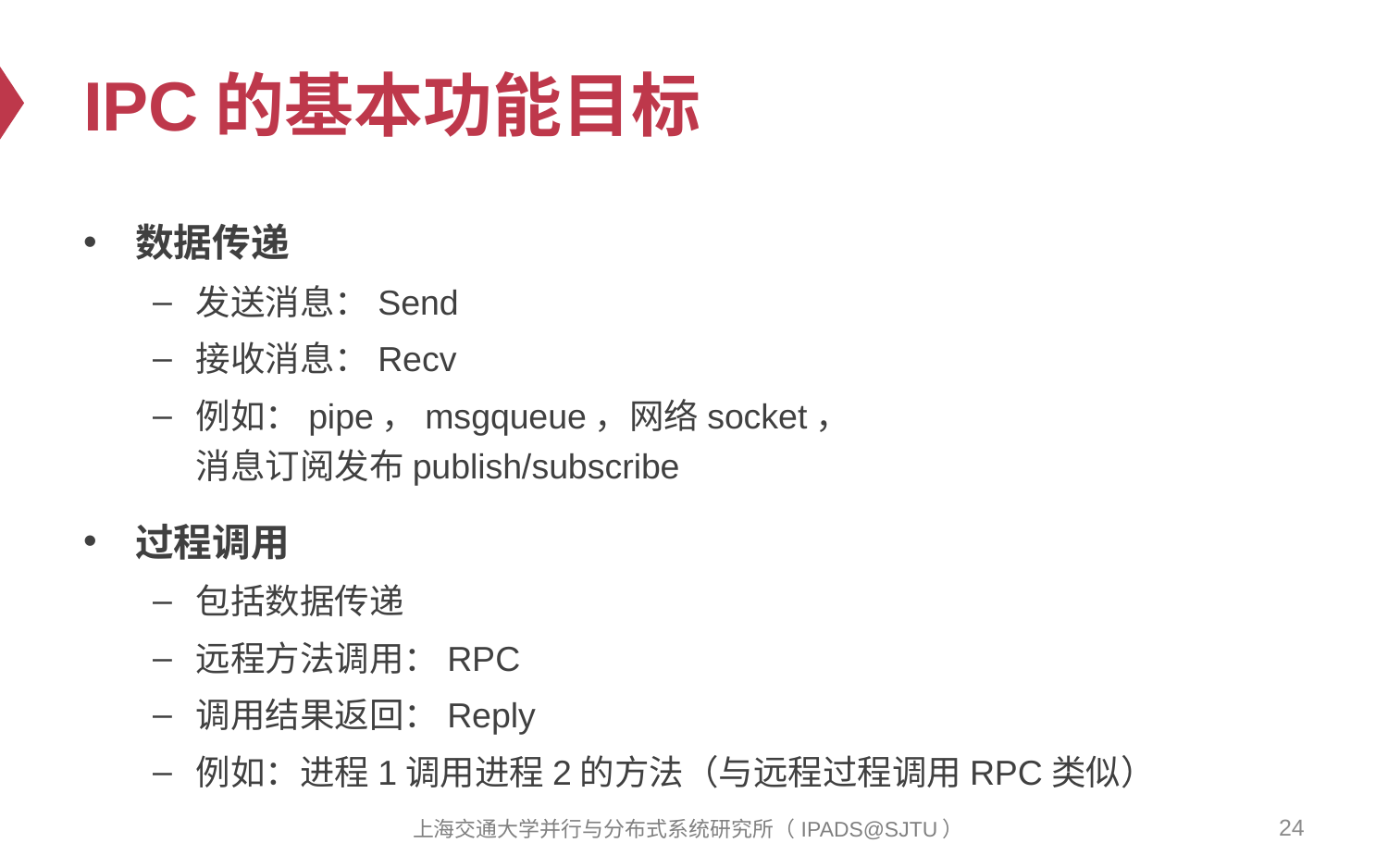

# IPC的基本功能目标
数据传递
发送消息：Send
接收消息：Recv
例如：pipe，msgqueue，网络socket， 消息订阅发布publish/subscribe
过程调用
包括数据传递
远程方法调用：RPC
调用结果返回：Reply
例如：进程1调用进程2的方法（与远程过程调用RPC类似）
24
上海交通大学并行与分布式系统研究所（IPADS@SJTU）